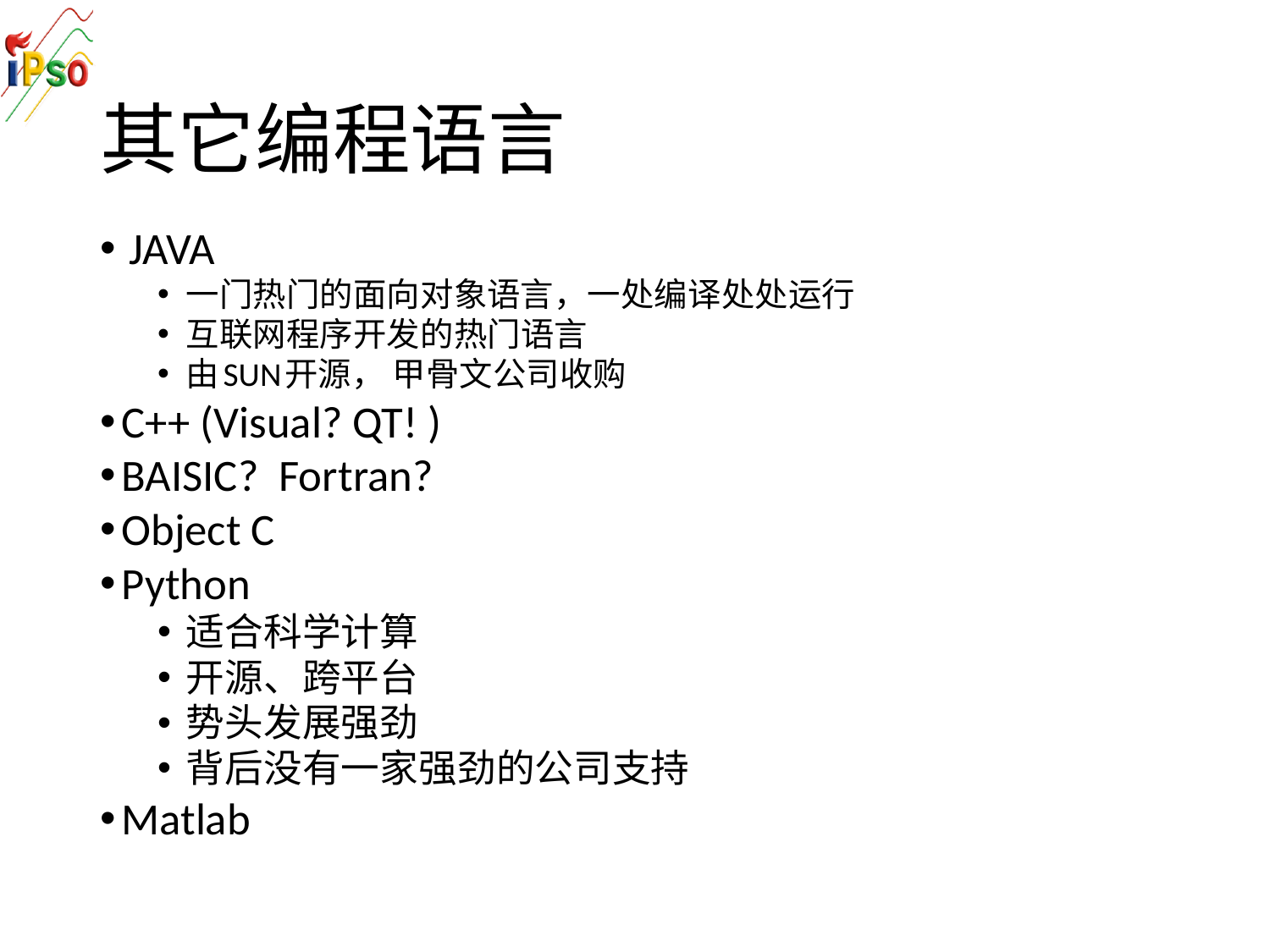

# 其它编程语言
JAVA
一门热门的面向对象语言，一处编译处处运行
互联网程序开发的热门语言
由SUN开源， 甲骨文公司收购
C++ (Visual? QT! )
BAISIC?  Fortran?
Object C
Python
适合科学计算
开源、跨平台
势头发展强劲
背后没有一家强劲的公司支持
Matlab